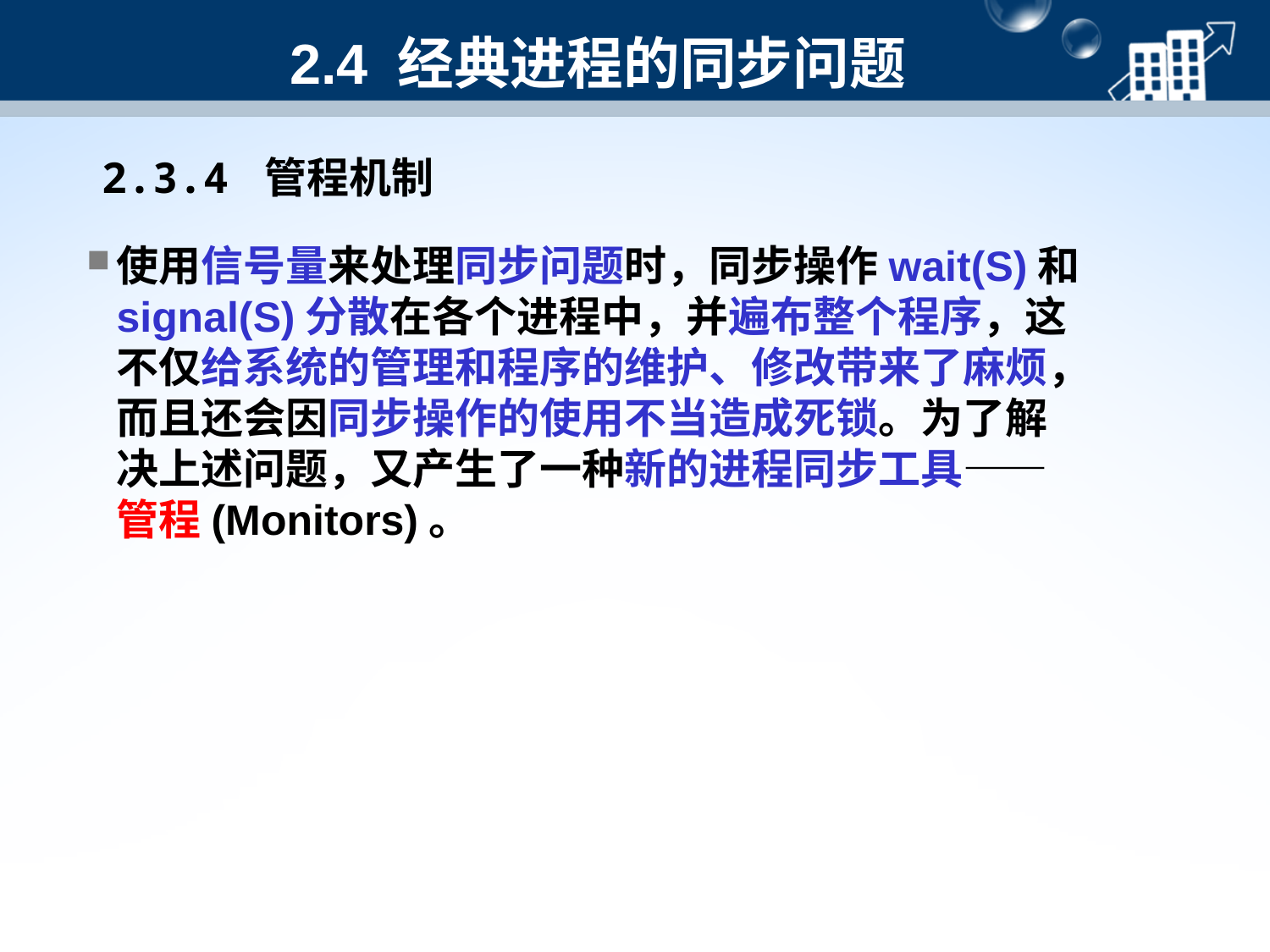

# 2.4 经典进程的同步问题
2.3.4 管程机制
使用信号量来处理同步问题时，同步操作wait(S)和signal(S)分散在各个进程中，并遍布整个程序，这不仅给系统的管理和程序的维护、修改带来了麻烦，而且还会因同步操作的使用不当造成死锁。为了解决上述问题，又产生了一种新的进程同步工具——管程(Monitors)。